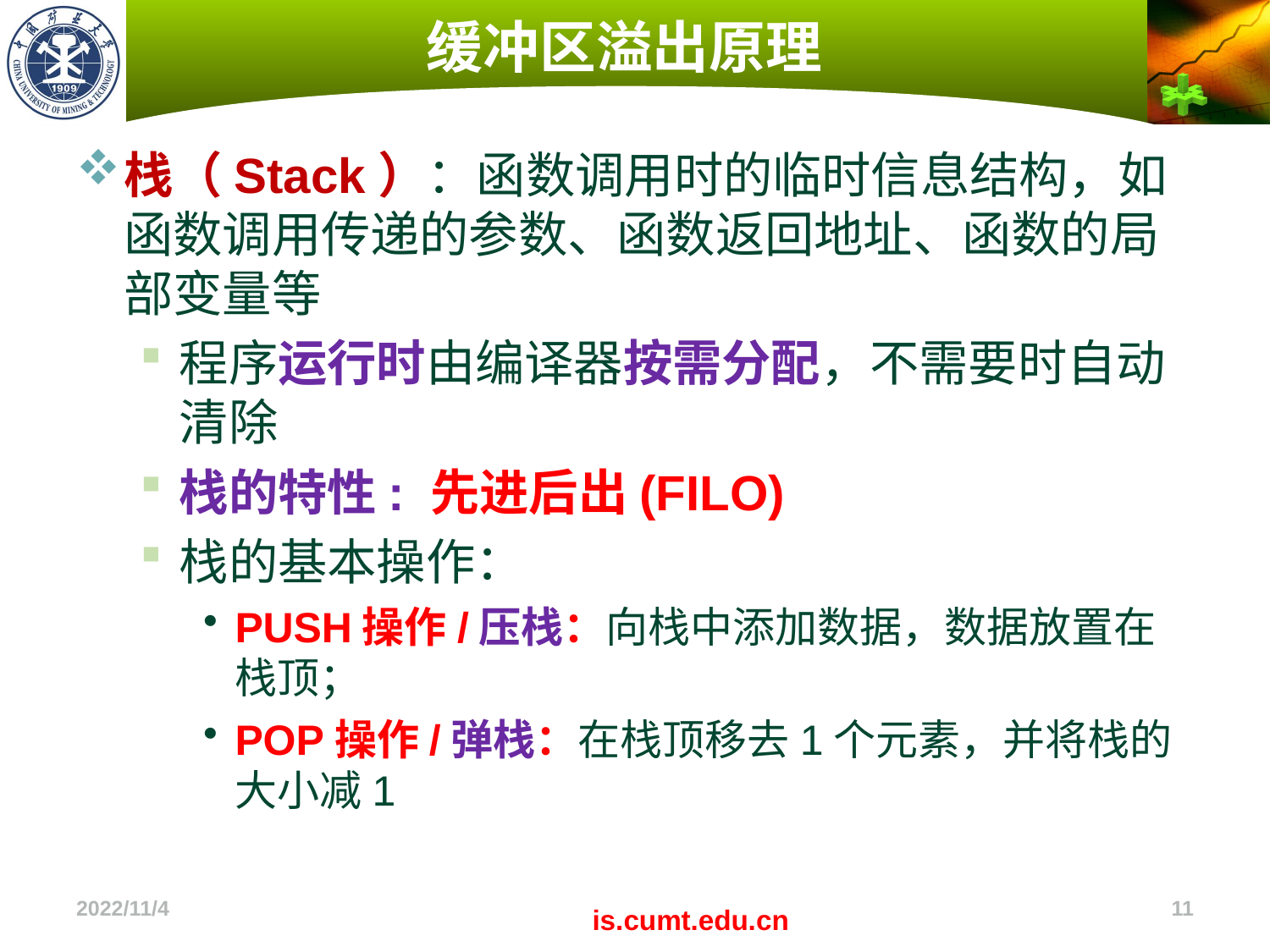

# 缓冲区溢出原理
栈（Stack）：函数调用时的临时信息结构，如函数调用传递的参数、函数返回地址、函数的局部变量等
程序运行时由编译器按需分配，不需要时自动清除
栈的特性: 先进后出(FILO)
栈的基本操作：
PUSH操作/压栈：向栈中添加数据，数据放置在栈顶；
POP操作/弹栈：在栈顶移去1个元素，并将栈的大小减1

2022/11/4
11
is.cumt.edu.cn